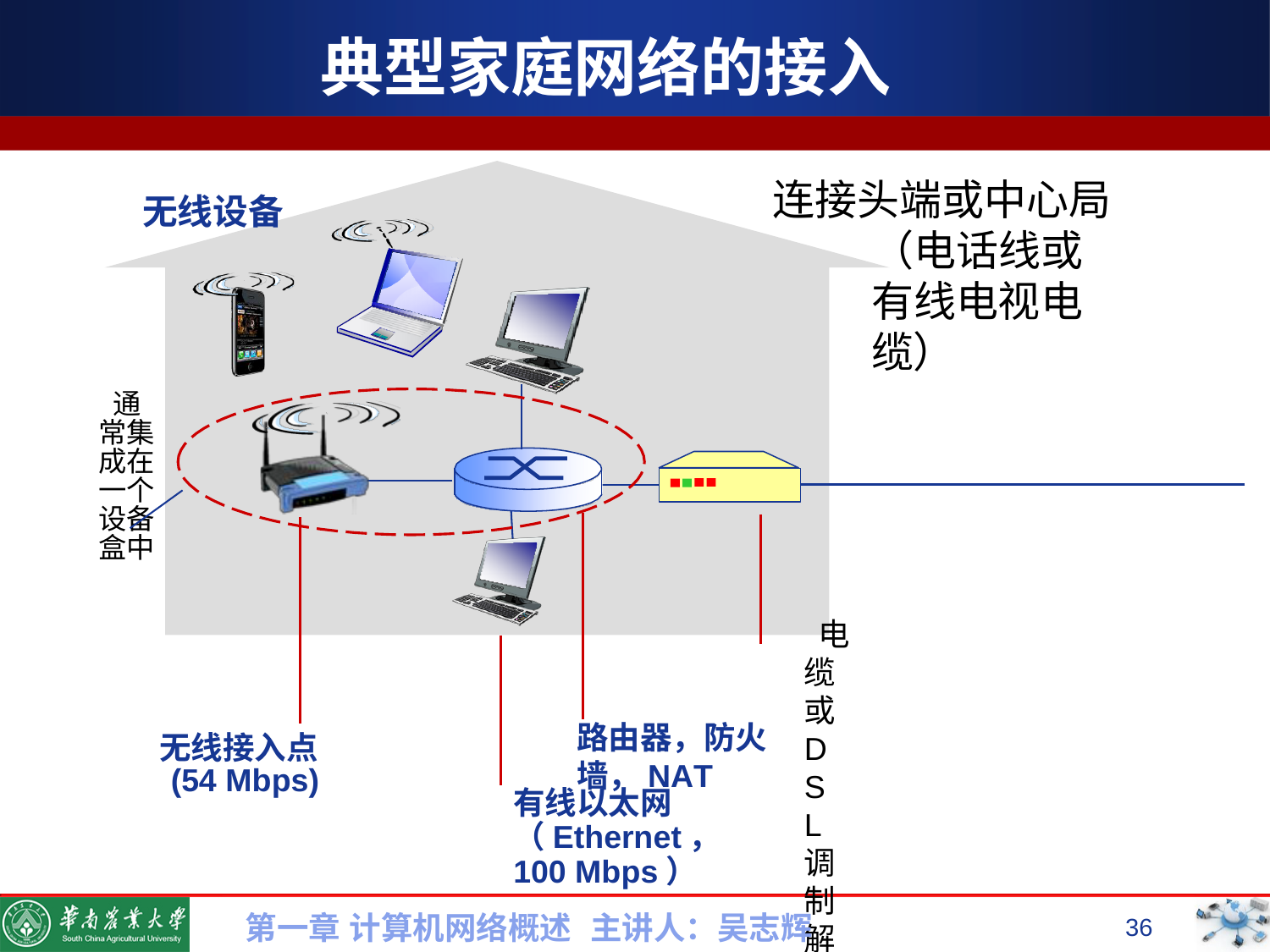

# 典型家庭网络的接入

连接头端或中心局
（电话线或有线电视电缆）
通常集成在 一个设备盒中

电缆或DSL调制解调器
无线设备

路由器，防火墙，NAT
无线接入点
(54 Mbps)
有线以太网（Ethernet，
100 Mbps）
第一章 计算机网络概述  主讲人：吴志辉
36